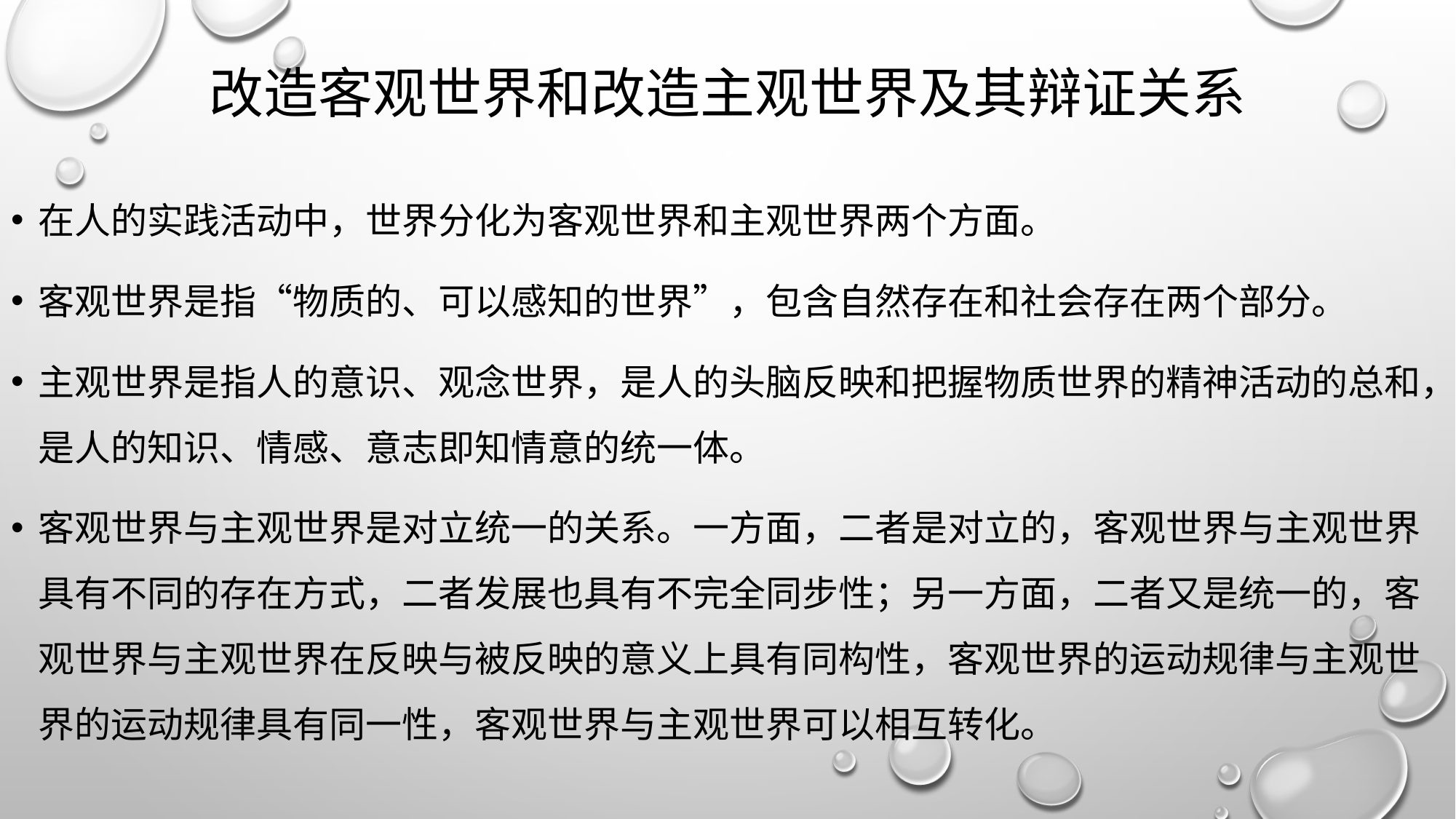

# 改造客观世界和改造主观世界及其辩证关系
在人的实践活动中，世界分化为客观世界和主观世界两个方面。
客观世界是指“物质的、可以感知的世界”，包含自然存在和社会存在两个部分。
主观世界是指人的意识、观念世界，是人的头脑反映和把握物质世界的精神活动的总和，是人的知识、情感、意志即知情意的统一体。
客观世界与主观世界是对立统一的关系。一方面，二者是对立的，客观世界与主观世界具有不同的存在方式，二者发展也具有不完全同步性；另一方面，二者又是统一的，客观世界与主观世界在反映与被反映的意义上具有同构性，客观世界的运动规律与主观世界的运动规律具有同一性，客观世界与主观世界可以相互转化。